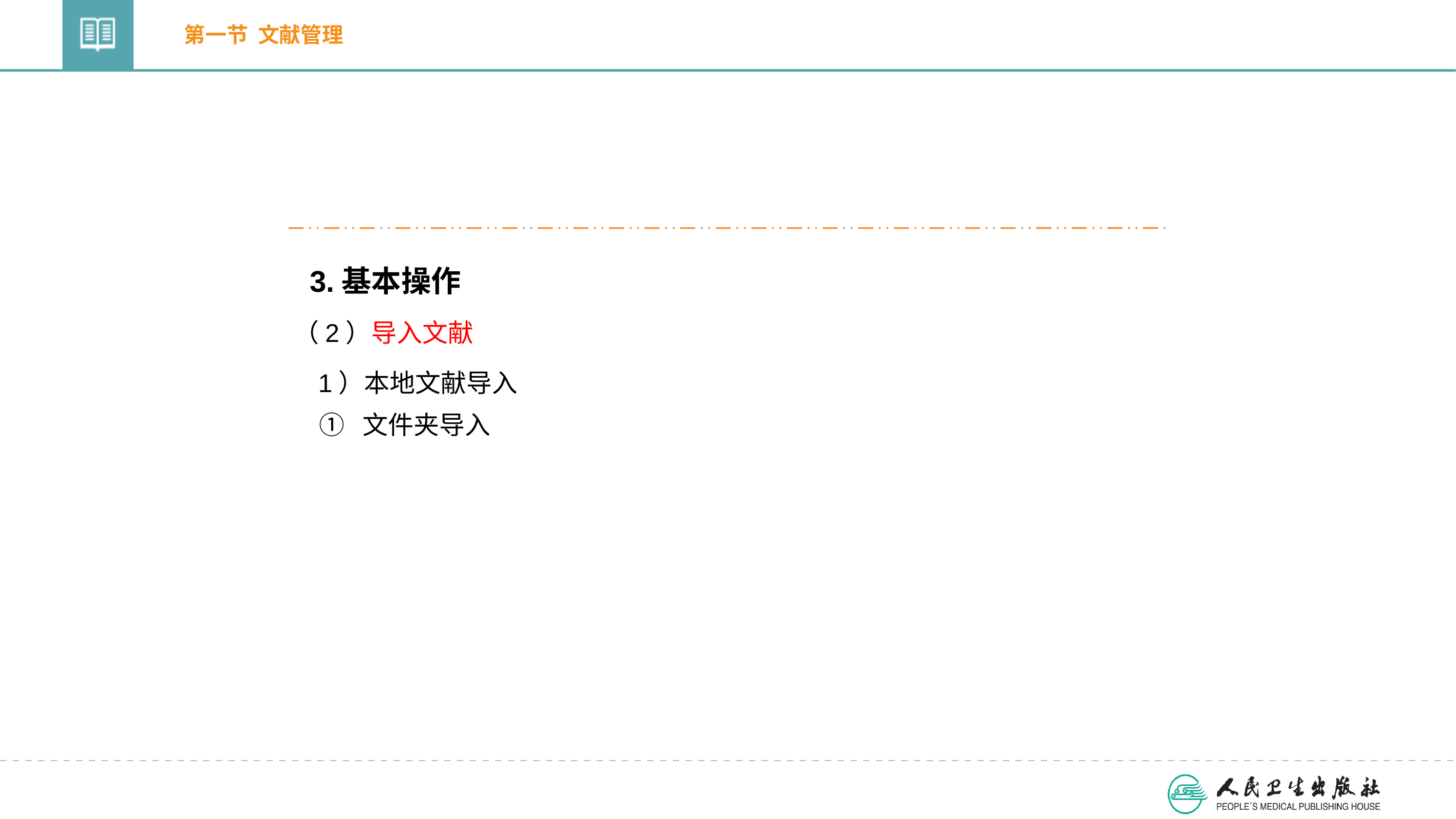

第一节  文献管理

3.基本操作
（2）导入文献
1）本地文献导入
①  文件夹导入